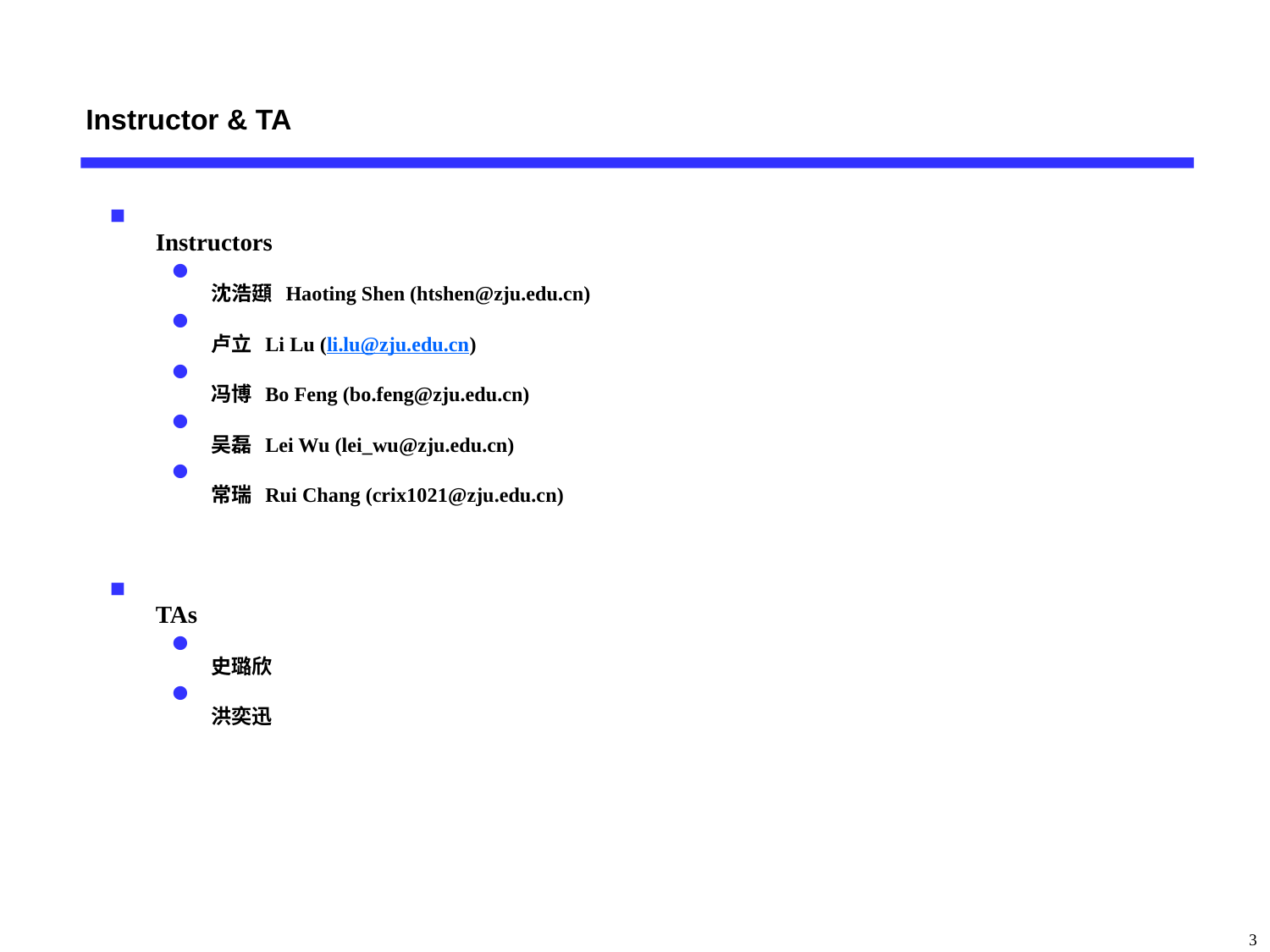

Instructor & TA
Instructors
沈浩頲 Haoting Shen (htshen@zju.edu.cn)
卢立 Li Lu (li.lu@zju.edu.cn)
冯博 Bo Feng (bo.feng@zju.edu.cn)
吴磊 Lei Wu (lei_wu@zju.edu.cn)
常瑞 Rui Chang (crix1021@zju.edu.cn)

TAs
史璐欣
洪奕迅
3